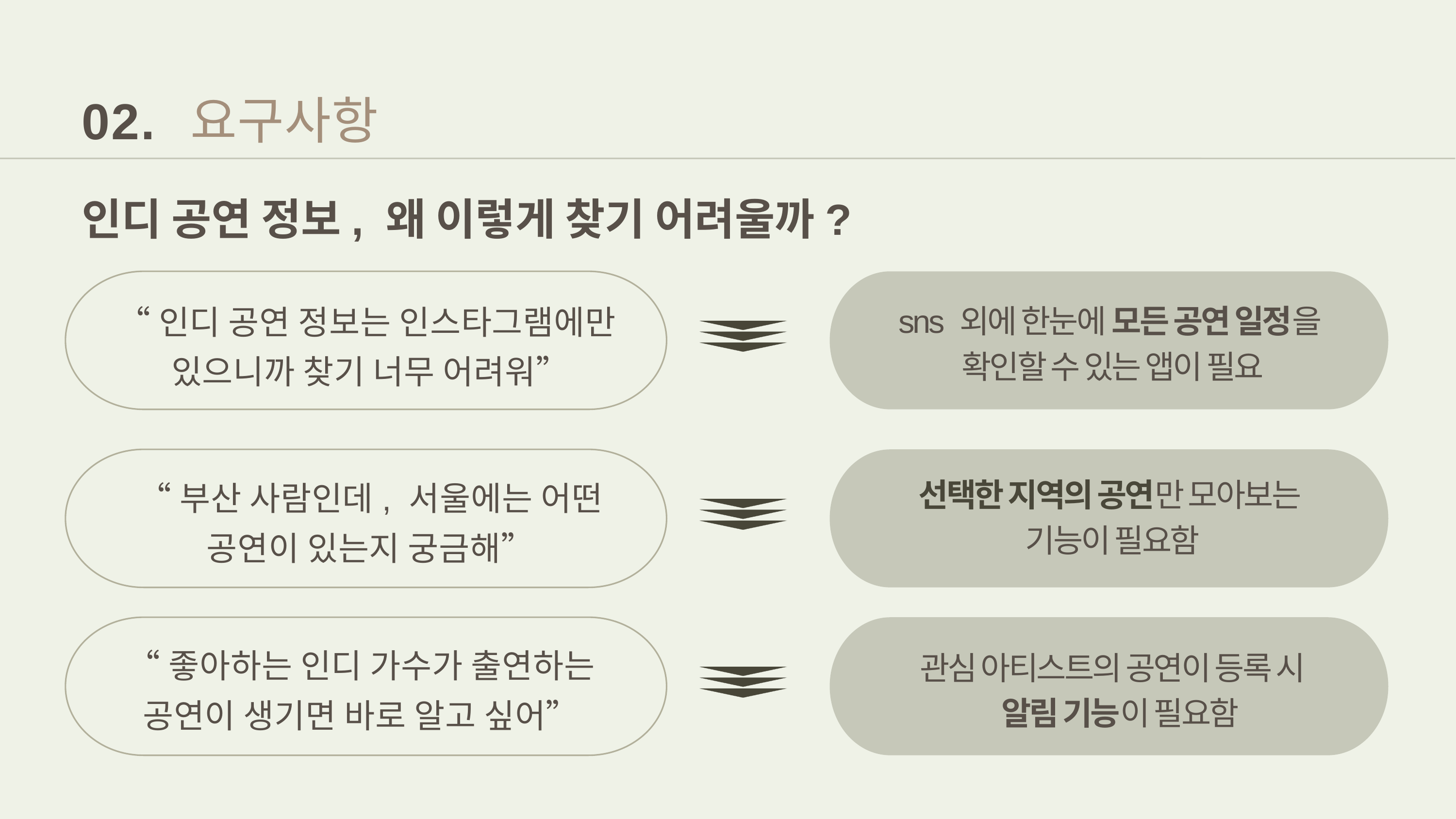

요구사항
02.

인디 공연 정보, 왜 이렇게 찾기 어려울까?

“인디 공연 정보는 인스타그램에만
있으니까 찾기 너무 어려워”

sns 외에 한눈에 모든 공연 일정을
확인할 수 있는 앱이 필요

“부산 사람인데, 서울에는 어떤 공연이 있는지 궁금해”
선택한 지역의 공연만 모아보는
기능이 필요함

“좋아하는 인디 가수가 출연하는 공연이 생기면 바로 알고 싶어”

관심 아티스트의 공연이 등록 시
 알림 기능이 필요함